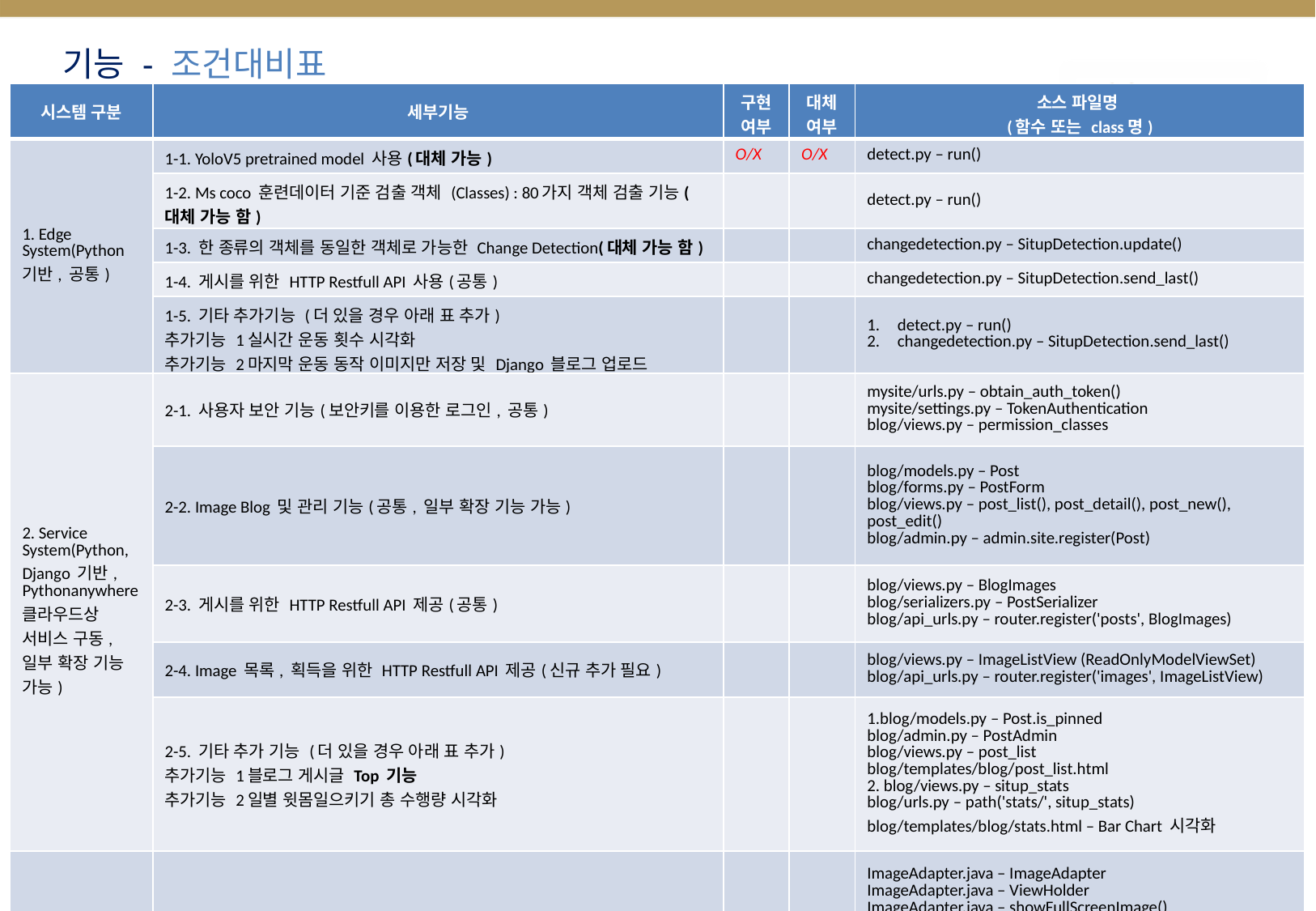

# 기능 - 조건대비표
| 시스템 구분 | 세부기능 | 구현 여부 | 대체 여부 | 소스 파일명 (함수 또는 class명) |
| --- | --- | --- | --- | --- |
| 1. Edge System(Python 기반, 공통) | 1-1. YoloV5 pretrained model 사용(대체 가능) | O/X | O/X | detect.py – run() |
|  | 1-2. Ms coco 훈련데이터 기준 검출 객체 (Classes) : 80가지 객체 검출 기능(대체 가능 함) |  |  | detect.py – run() |
|  | 1-3. 한 종류의 객체를 동일한 객체로 가능한 Change Detection(대체 가능 함) |  |  | changedetection.py – SitupDetection.update() |
|  | 1-4. 게시를 위한 HTTP Restfull API 사용(공통) |  |  | changedetection.py – SitupDetection.send\_last() |
|  | 1-5. 기타 추가기능 (더 있을 경우 아래 표 추가) 추가기능 1실시간 운동 횟수 시각화 추가기능 2마지막 운동 동작 이미지만 저장 및 Django 블로그 업로드 |  |  | detect.py – run() changedetection.py – SitupDetection.send\_last() |
| 2. Service System(Python, Django 기반, Pythonanywhere 클라우드상 서비스 구동, 일부 확장 기능 가능) | 2-1. 사용자 보안 기능(보안키를 이용한 로그인, 공통) |  |  | mysite/urls.py – obtain\_auth\_token() mysite/settings.py – TokenAuthentication blog/views.py – permission\_classes |
|  | 2-2. Image Blog 및 관리 기능(공통, 일부 확장 기능 가능) |  |  | blog/models.py – Post blog/forms.py – PostForm blog/views.py – post\_list(), post\_detail(), post\_new(), post\_edit() blog/admin.py – admin.site.register(Post) |
|  | 2-3. 게시를 위한 HTTP Restfull API 제공(공통) |  |  | blog/views.py – BlogImages blog/serializers.py – PostSerializer blog/api\_urls.py – router.register('posts', BlogImages) |
|  | 2-4. Image 목록, 획득을 위한 HTTP Restfull API 제공(신규 추가 필요) |  |  | blog/views.py – ImageListView (ReadOnlyModelViewSet) blog/api\_urls.py – router.register('images', ImageListView) |
|  | 2-5. 기타 추가 기능 (더 있을 경우 아래 표 추가) 추가기능 1블로그 게시글 Top 기능 추가기능 2일별 윗몸일으키기 총 수행량 시각화 |  |  | 1.blog/models.py – Post.is\_pinned blog/admin.py – PostAdmin blog/views.py – post\_list blog/templates/blog/post\_list.html 2. blog/views.py – situp\_stats blog/urls.py – path('stats/', situp\_stats) blog/templates/blog/stats.html – Bar Chart 시각화 |
| 3. Client System(Android, Native App, 개별 제안) | 3.1. Image list view 기능(공통 기능, 개별 제안) |  |  | ImageAdapter.java – ImageAdapter ImageAdapter.java – ViewHolder ImageAdapter.java – showFullScreenImage() ImageAdapter.java – saveImageToGallery() MainActivity.java – onCreate() MainActivity.java – CloadImage (AsyncTask) activity\_main.xml – RecyclerView / SearchView / Button UI item\_image.xml – 이미지 아이템 레이아웃 (ImageView + TextView + Button) dialog\_fullscreen\_image.xml – 전체화면 이미지 다이얼로그 레이아웃 |
|  | 3.2. Image 목록, 획득을 위한 HTTP Restfull API 사용(신규 추가 필요) |  |  | MainActivity.java – CloadImage (AsyncTask) MainActivity.java – doInBackground() MainActivity.java – onPostExecute(List<PostItem>) RecyclerView 업데이트 MainActivity.java – toggleSortOrder() MainActivity.java – onClickDownload(View) MainActivity.java – TOKEN MainActivity.java – DJANGO\_BASE\_URL / DJANGO\_API\_PATH |
|  | 3.3. 공통기능 및 추가기능을 활용한 사용자 시나리오 및 UI 제공 (신규 추가 필요) |  |  | MainActivity.java – onCreate() MainActivity.java – onClickDownload(View) MainActivity.java – onClickUpload(View) MainActivity.java – toggleSortOrder() MainActivity.java – SearchView.OnQueryTextListener() ImageAdapter.java – showFullScreenImage(Bitmap) ImageAdapter.java – saveImageToGallery(Bitmap) activity\_main.xml – RecyclerView / SearchView |
|  | 3-4. 추가 기능 추가기능 1 이미지 클릭 시 전체화면 표시 추가기능 2 이미지 저장 기능 및 Toast 표시 |  |  | ImageAdapter.java – showFullScreenImage(Bitmap image) ImageAdapter.java – ViewHolder item\_image.xml – ImageViewItem ImageAdapter.java – saveImageToGallery(Bitmap bitmap) ImageAdapter.java – ViewHolder item\_image.xml – btnSave MainActivity.java – onPostExecute() |
Image Processing Lab